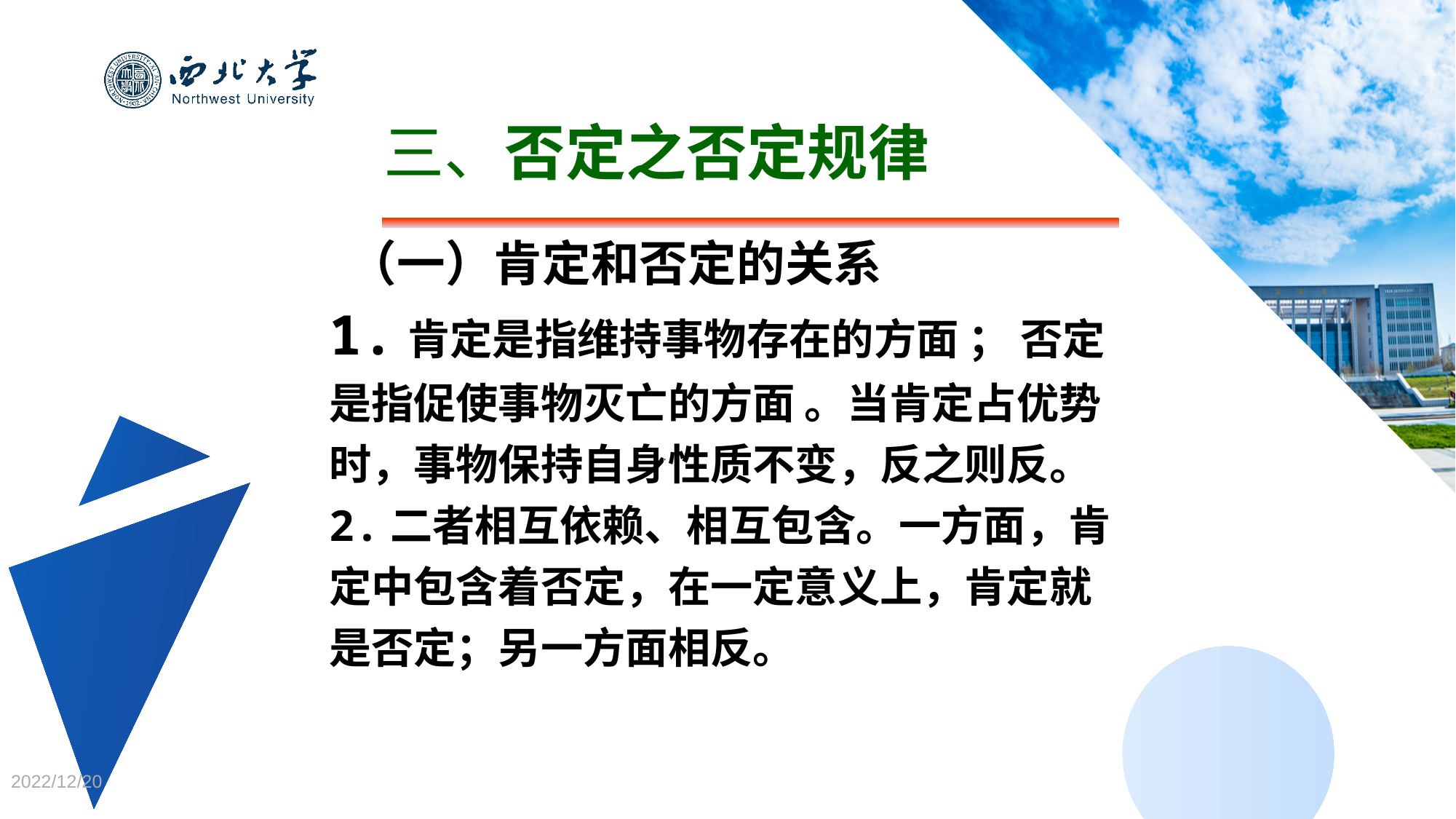

三、否定之否定规律

（一）肯定和否定的关系
1.肯定是指维持事物存在的方面 ； 否定是指促使事物灭亡的方面 。当肯定占优势时，事物保持自身性质不变，反之则反。
2.二者相互依赖、相互包含。一方面，肯定中包含着否定，在一定意义上，肯定就是否定；另一方面相反。

2022/12/20